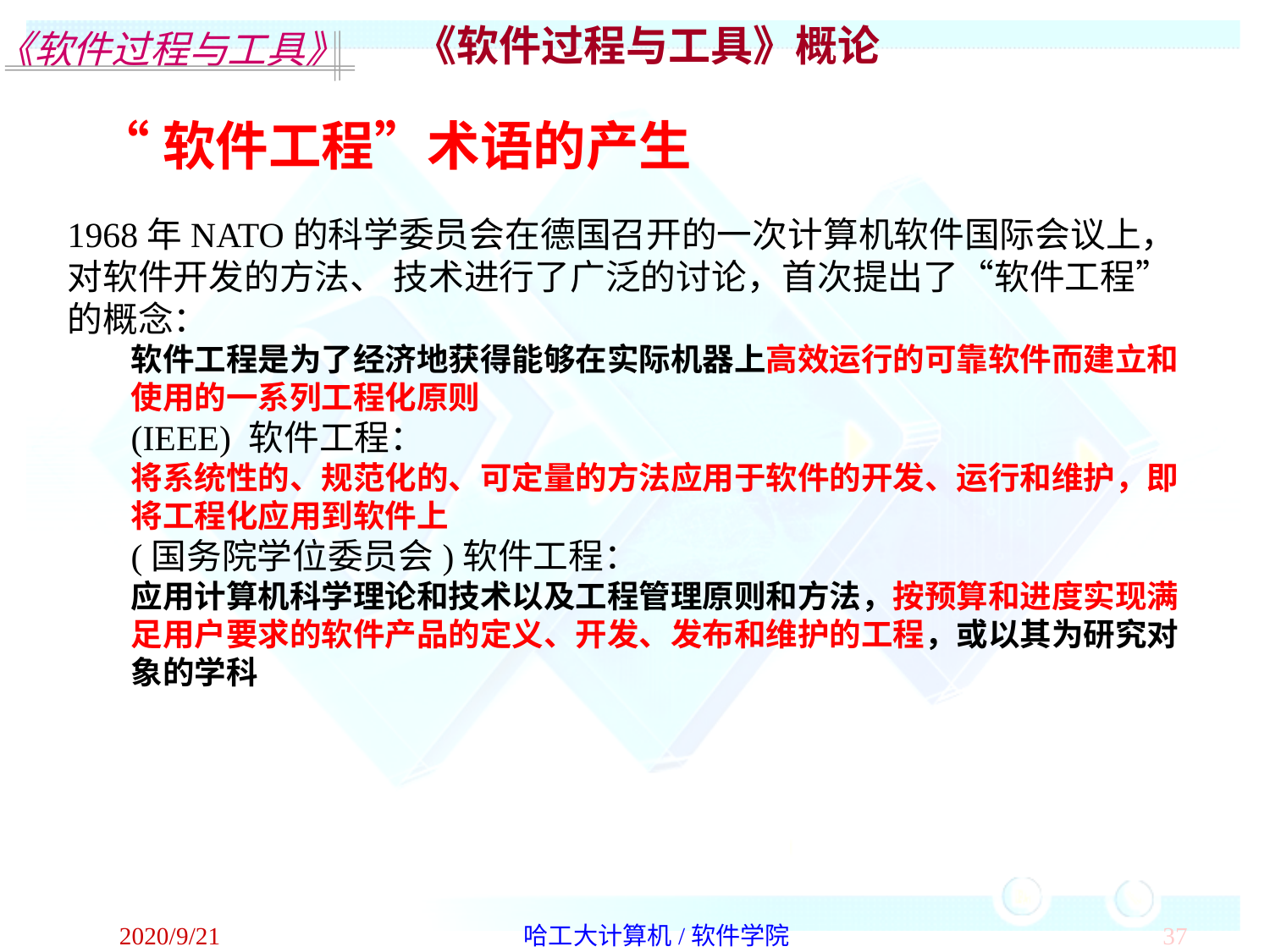

《软件过程与工具》概论
“软件工程”术语的产生
1968年NATO的科学委员会在德国召开的一次计算机软件国际会议上，对软件开发的方法、 技术进行了广泛的讨论，首次提出了“软件工程”的概念：
软件工程是为了经济地获得能够在实际机器上高效运行的可靠软件而建立和使用的一系列工程化原则
(IEEE) 软件工程：
将系统性的、规范化的、可定量的方法应用于软件的开发、运行和维护，即将工程化应用到软件上
(国务院学位委员会)软件工程：
应用计算机科学理论和技术以及工程管理原则和方法，按预算和进度实现满足用户要求的软件产品的定义、开发、发布和维护的工程，或以其为研究对象的学科